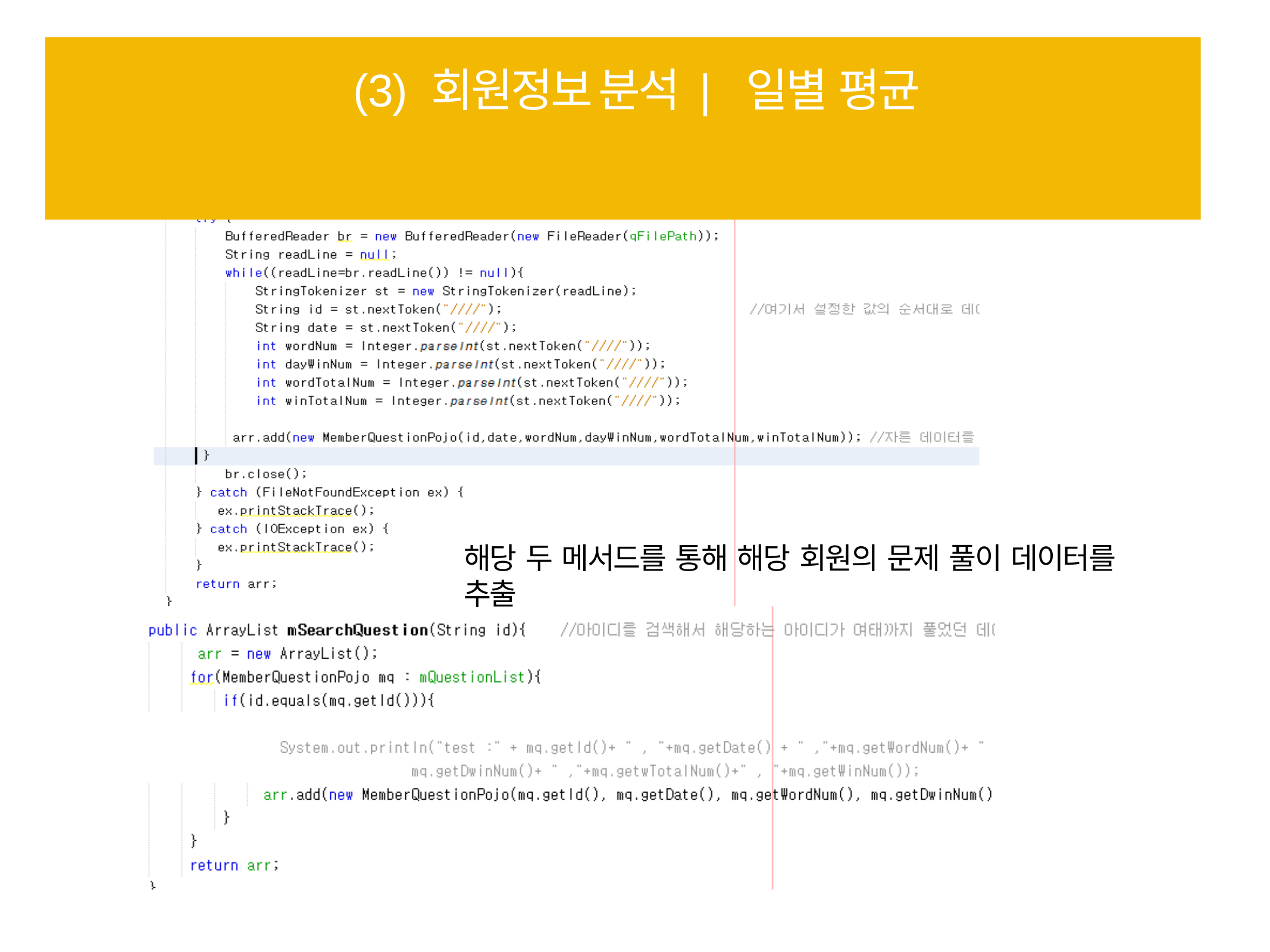

# (3) 회원정보 분석 | 일별 평균

해당 두 메서드를 통해 해당 회원의 문제 풀이 데이터를 추출